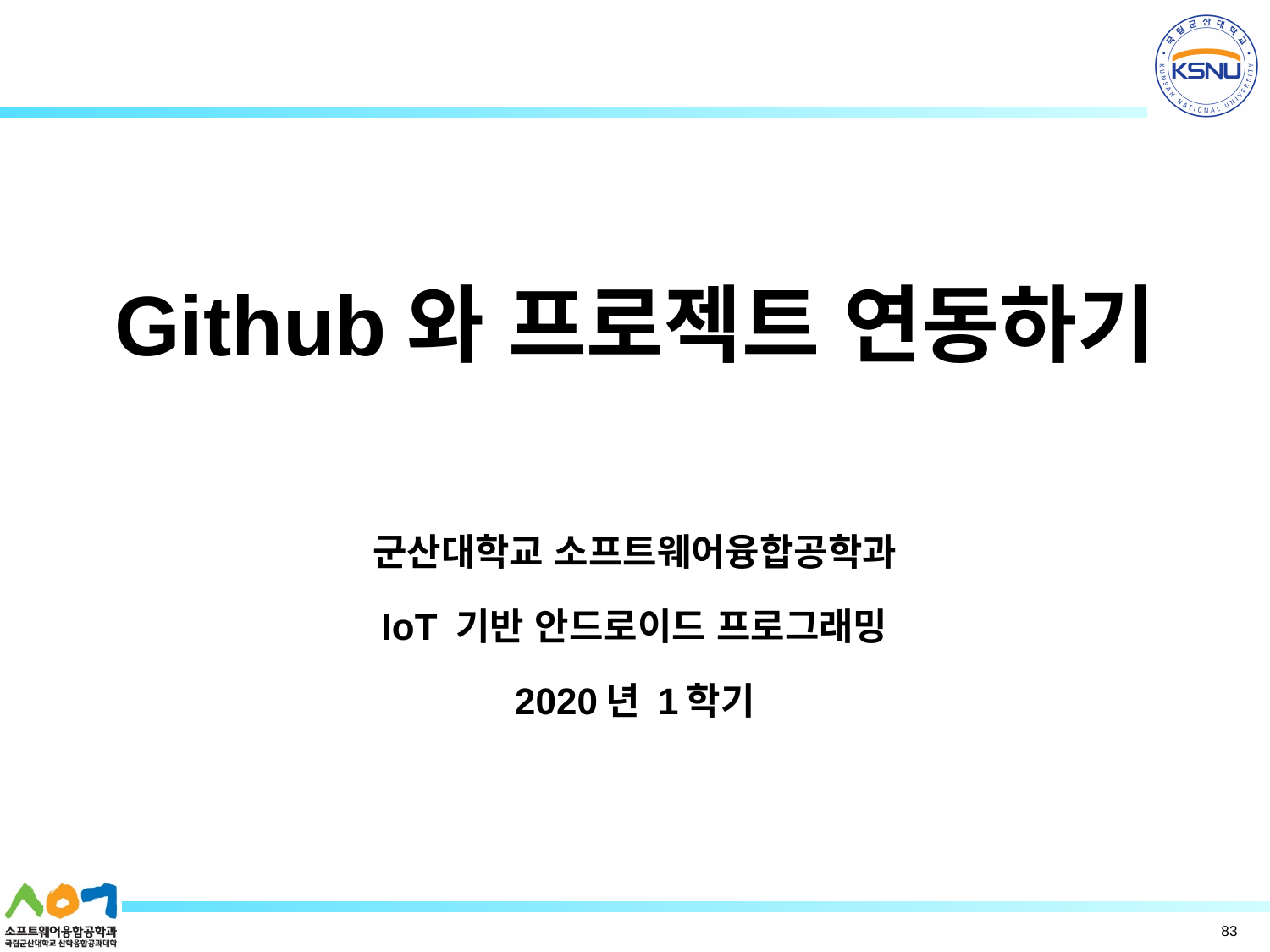

# Github와 프로젝트 연동하기
군산대학교 소프트웨어융합공학과
IoT 기반 안드로이드 프로그래밍
2020년 1학기
83